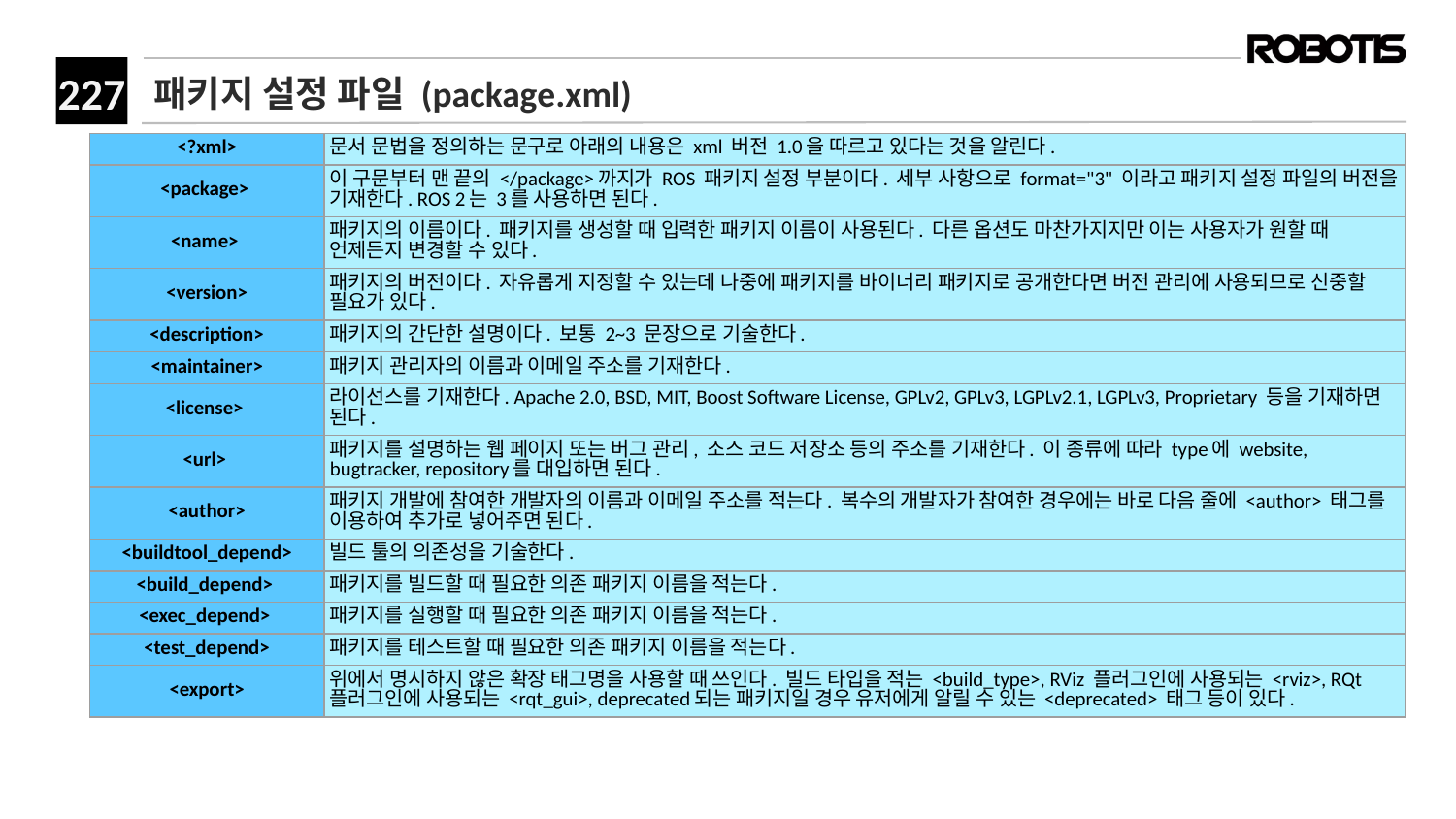

# 패키지 설정 파일 (package.xml)
| <?xml> | 문서 문법을 정의하는 문구로 아래의 내용은 xml 버전 1.0을 따르고 있다는 것을 알린다. |
| --- | --- |
| <package> | 이 구문부터 맨 끝의 </package>까지가 ROS 패키지 설정 부분이다. 세부 사항으로 format="3" 이라고 패키지 설정 파일의 버전을 기재한다. ROS 2는 3를 사용하면 된다. |
| <name> | 패키지의 이름이다. 패키지를 생성할 때 입력한 패키지 이름이 사용된다. 다른 옵션도 마찬가지지만 이는 사용자가 원할 때 언제든지 변경할 수 있다. |
| <version> | 패키지의 버전이다. 자유롭게 지정할 수 있는데 나중에 패키지를 바이너리 패키지로 공개한다면 버전 관리에 사용되므로 신중할 필요가 있다. |
| <description> | 패키지의 간단한 설명이다. 보통 2~3 문장으로 기술한다. |
| <maintainer> | 패키지 관리자의 이름과 이메일 주소를 기재한다. |
| <license> | 라이선스를 기재한다. Apache 2.0, BSD, MIT, Boost Software License, GPLv2, GPLv3, LGPLv2.1, LGPLv3, Proprietary 등을 기재하면 된다. |
| <url> | 패키지를 설명하는 웹 페이지 또는 버그 관리, 소스 코드 저장소 등의 주소를 기재한다. 이 종류에 따라 type에 website, bugtracker, repository를 대입하면 된다. |
| <author> | 패키지 개발에 참여한 개발자의 이름과 이메일 주소를 적는다. 복수의 개발자가 참여한 경우에는 바로 다음 줄에 <author> 태그를 이용하여 추가로 넣어주면 된다. |
| <buildtool\_depend> | 빌드 툴의 의존성을 기술한다. |
| <build\_depend> | 패키지를 빌드할 때 필요한 의존 패키지 이름을 적는다. |
| <exec\_depend> | 패키지를 실행할 때 필요한 의존 패키지 이름을 적는다. |
| <test\_depend> | 패키지를 테스트할 때 필요한 의존 패키지 이름을 적는다. |
| <export> | 위에서 명시하지 않은 확장 태그명을 사용할 때 쓰인다. 빌드 타입을 적는 <build\_type>, RViz 플러그인에 사용되는 <rviz>, RQt 플러그인에 사용되는 <rqt\_gui>, deprecated되는 패키지일 경우 유저에게 알릴 수 있는 <deprecated> 태그 등이 있다. |